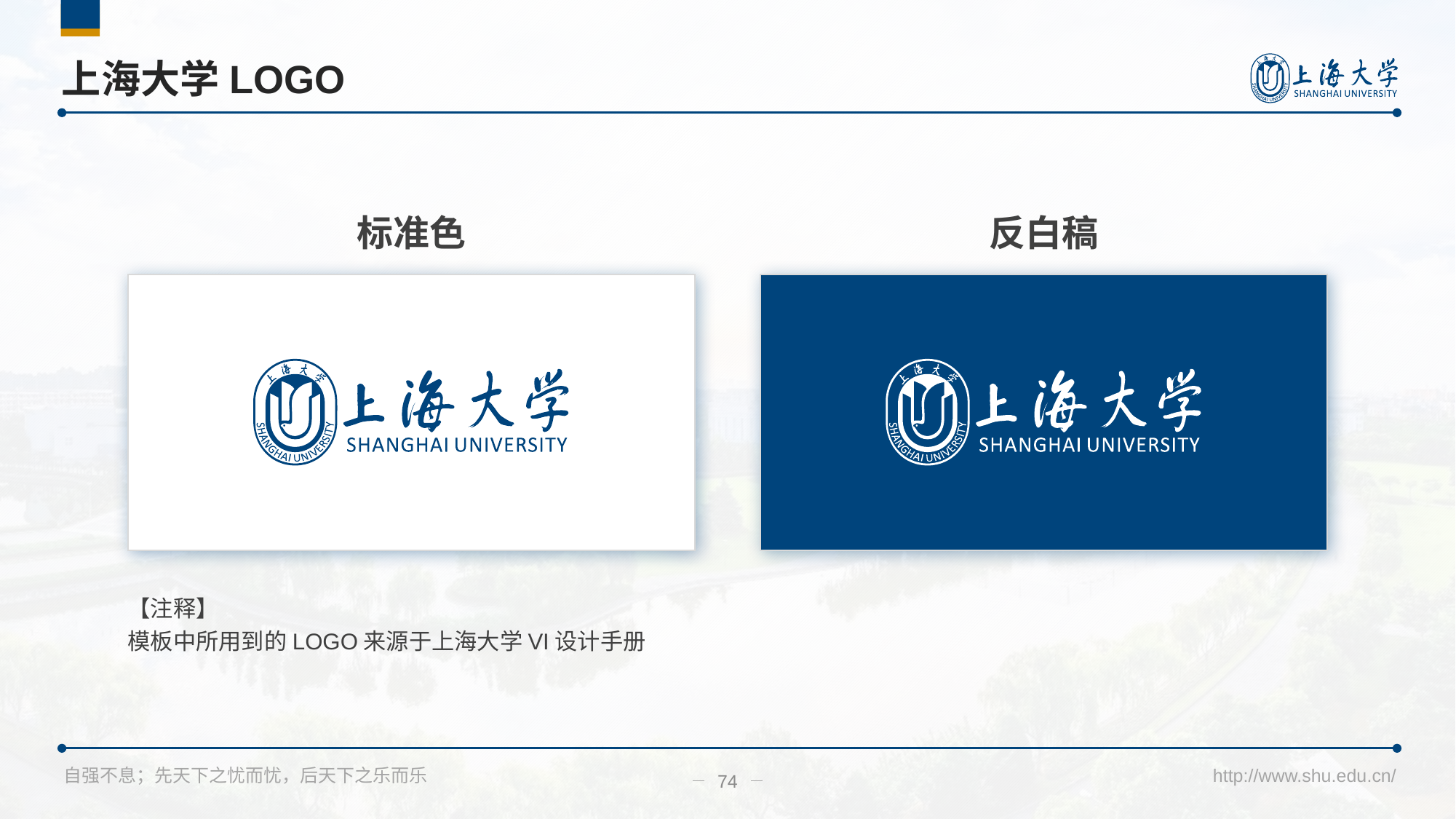

# 上海大学LOGO
标准色
反白稿

【注释】
模板中所用到的LOGO来源于上海大学VI设计手册
74